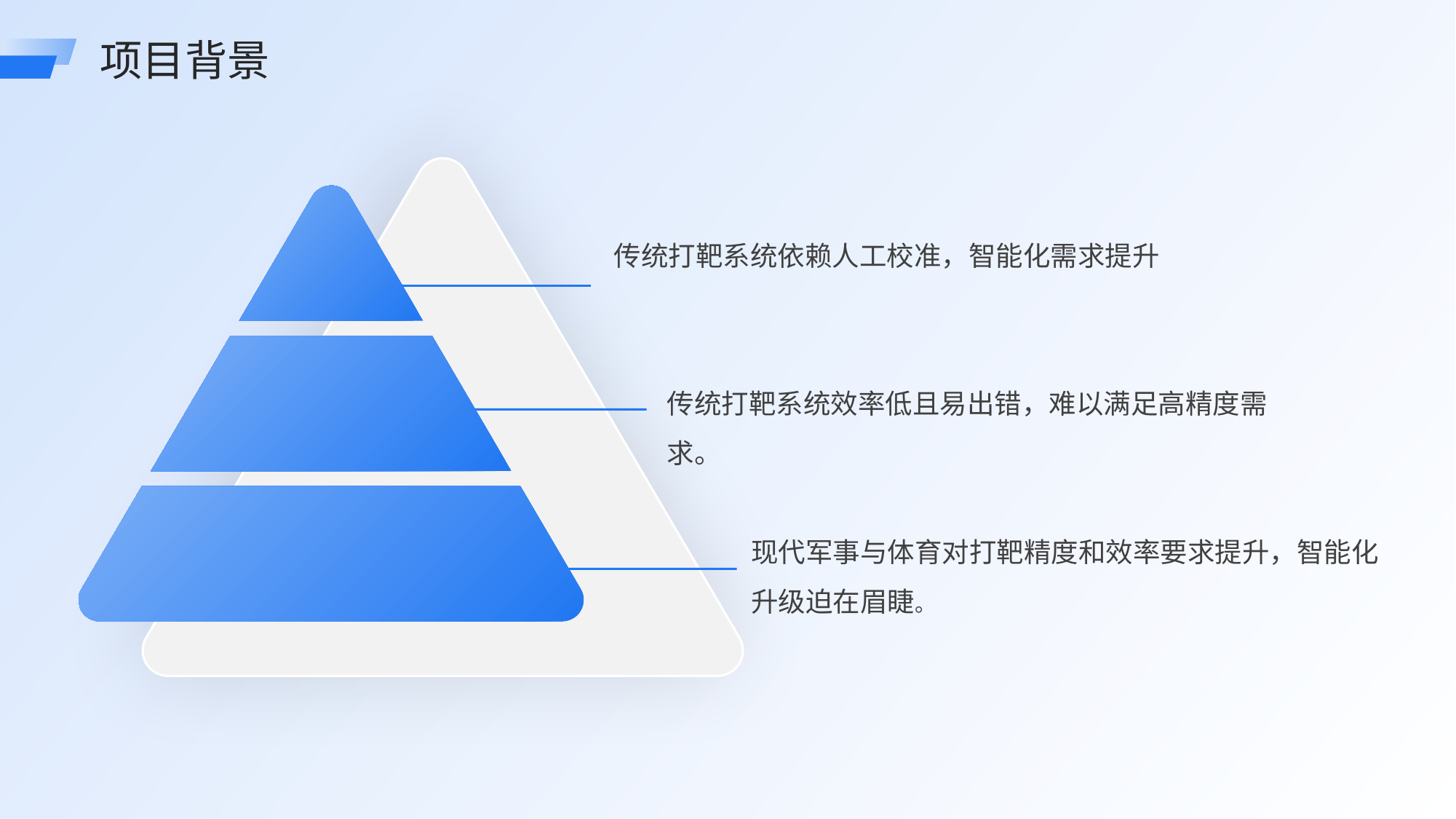

项目背景

传统打靶系统依赖人工校准，智能化需求提升

传统打靶系统效率低且易出错，难以满足高精度需求。

现代军事与体育对打靶精度和效率要求提升，智能化升级迫在眉睫。